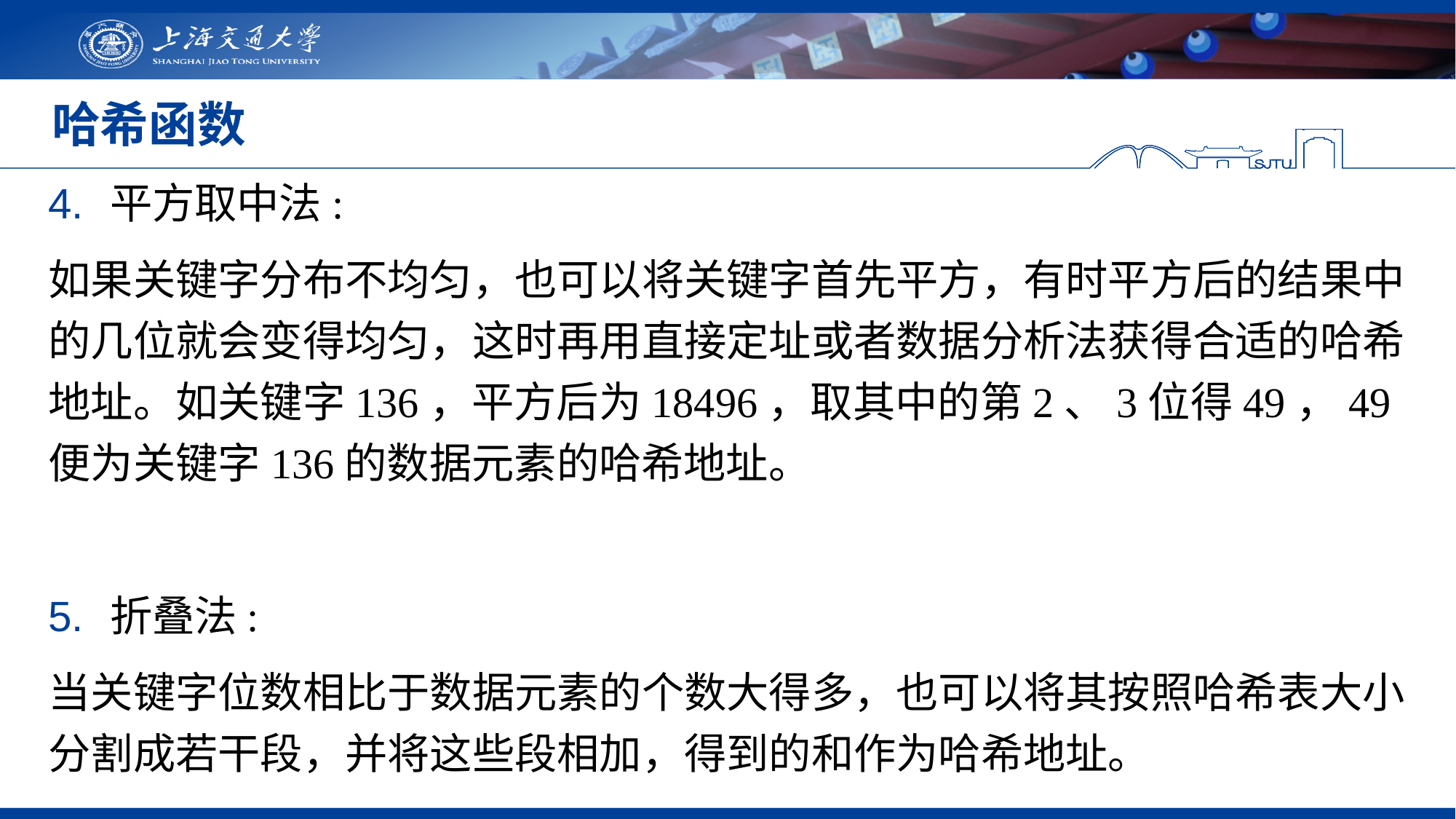

# 哈希函数
平方取中法:
如果关键字分布不均匀，也可以将关键字首先平方，有时平方后的结果中的几位就会变得均匀，这时再用直接定址或者数据分析法获得合适的哈希地址。如关键字136，平方后为18496，取其中的第2、3位得49，49便为关键字136的数据元素的哈希地址。

折叠法:
当关键字位数相比于数据元素的个数大得多，也可以将其按照哈希表大小分割成若干段，并将这些段相加，得到的和作为哈希地址。